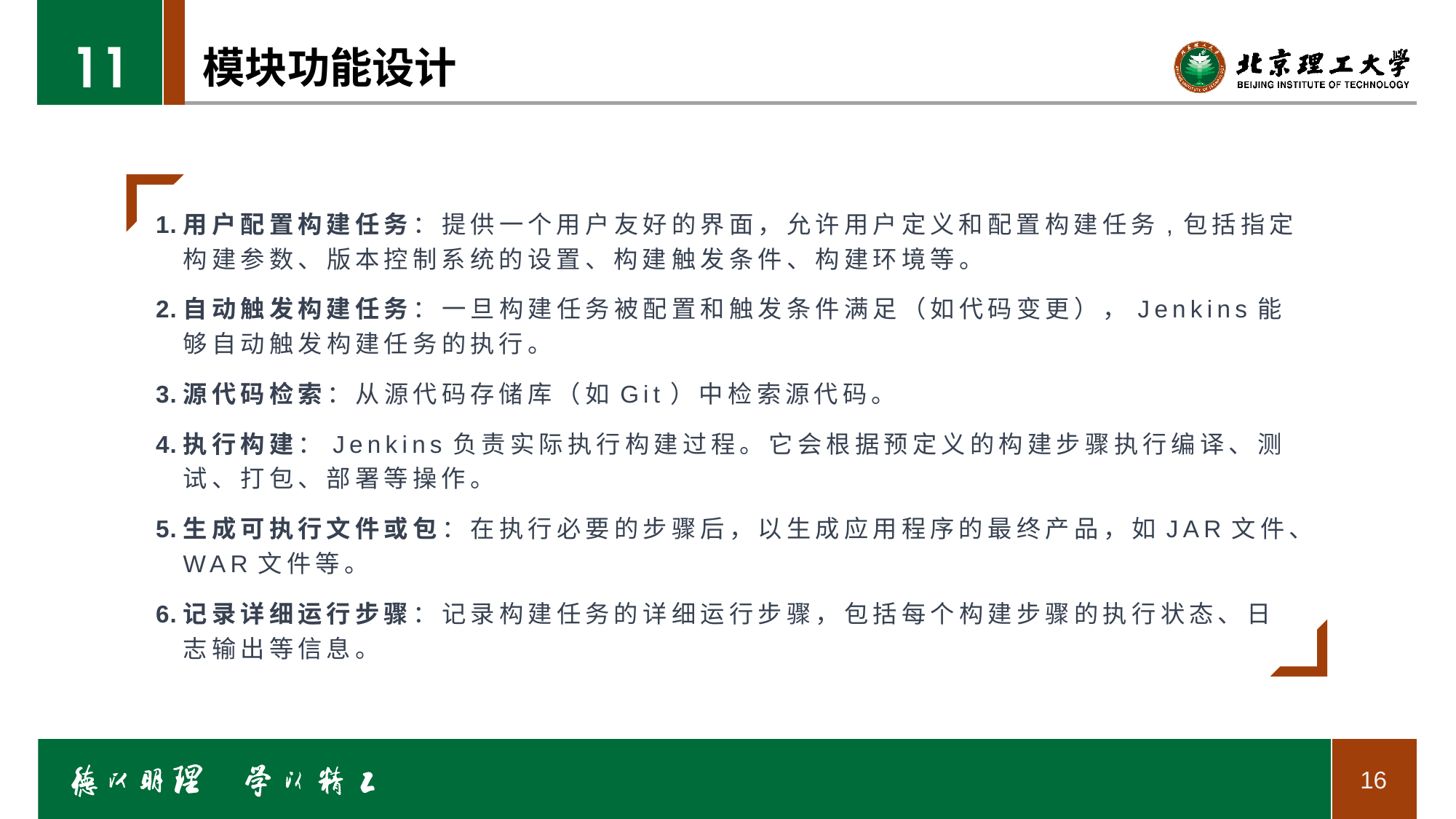

11
# 模块功能设计

用户配置构建任务：提供一个用户友好的界面，允许用户定义和配置构建任务,包括指定构建参数、版本控制系统的设置、构建触发条件、构建环境等。
自动触发构建任务：一旦构建任务被配置和触发条件满足（如代码变更），Jenkins能够自动触发构建任务的执行。
源代码检索：从源代码存储库（如Git）中检索源代码。
执行构建：Jenkins负责实际执行构建过程。它会根据预定义的构建步骤执行编译、测试、打包、部署等操作。
生成可执行文件或包：在执行必要的步骤后，以生成应用程序的最终产品，如JAR文件、WAR文件等。
记录详细运行步骤：记录构建任务的详细运行步骤，包括每个构建步骤的执行状态、日志输出等信息。